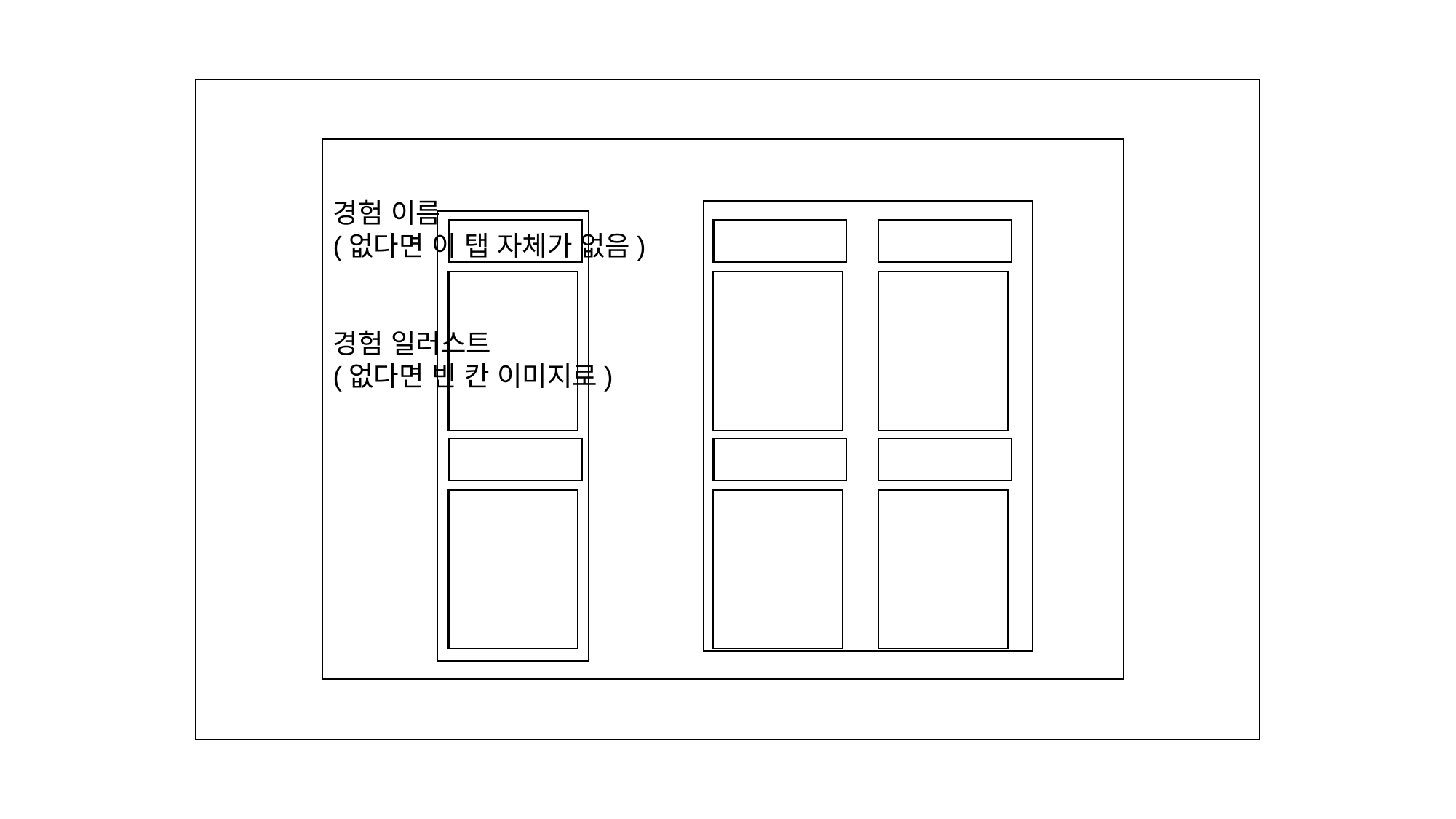

경험 이름
(없다면 이 탭 자체가 없음)

경험 일러스트
(없다면 빈 칸 이미지로)